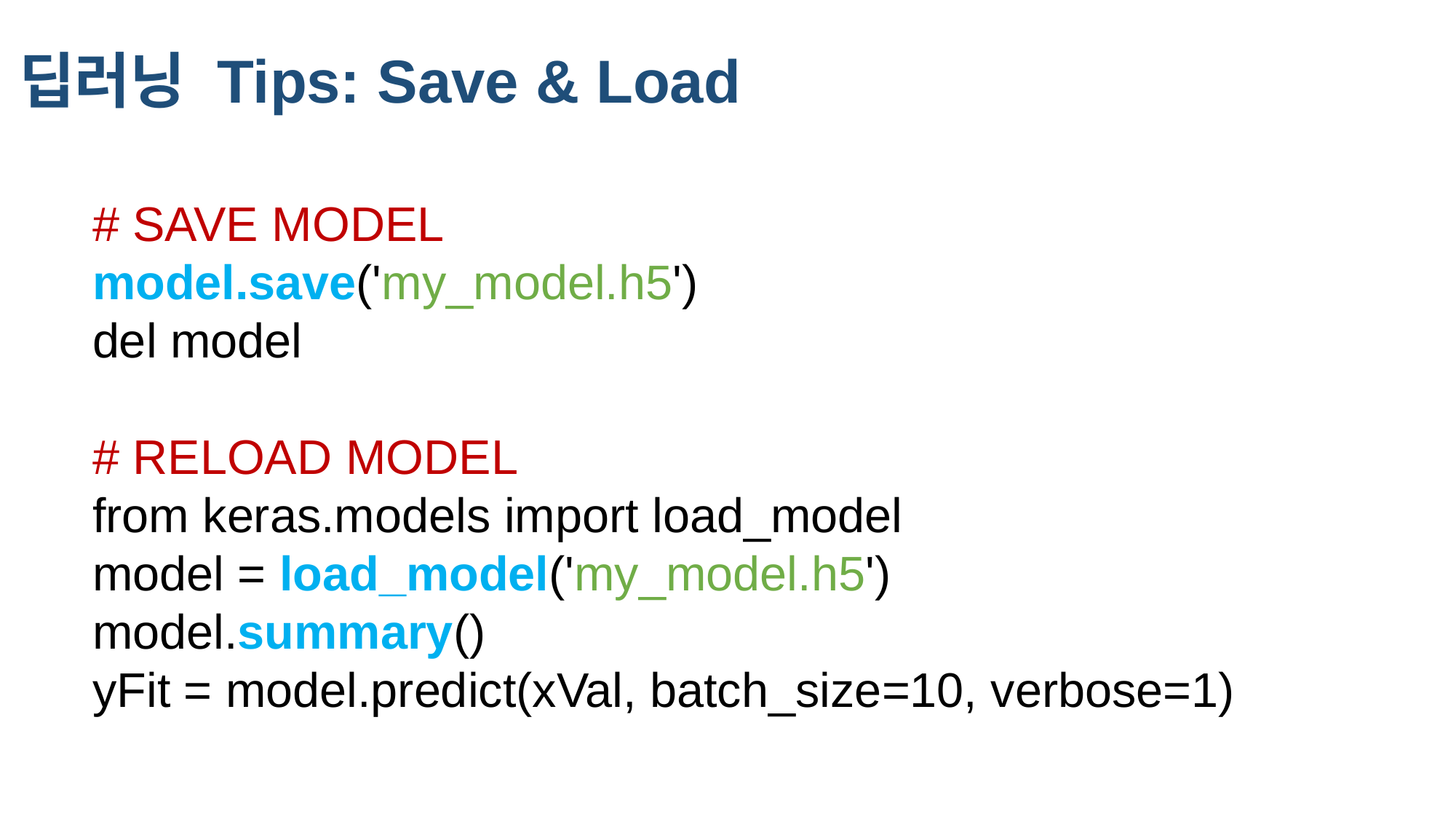

딥러닝 Tips: Save & Load
# SAVE MODEL
model.save('my_model.h5')
del model

# RELOAD MODEL
from keras.models import load_model
model = load_model('my_model.h5')
model.summary()
yFit = model.predict(xVal, batch_size=10, verbose=1)